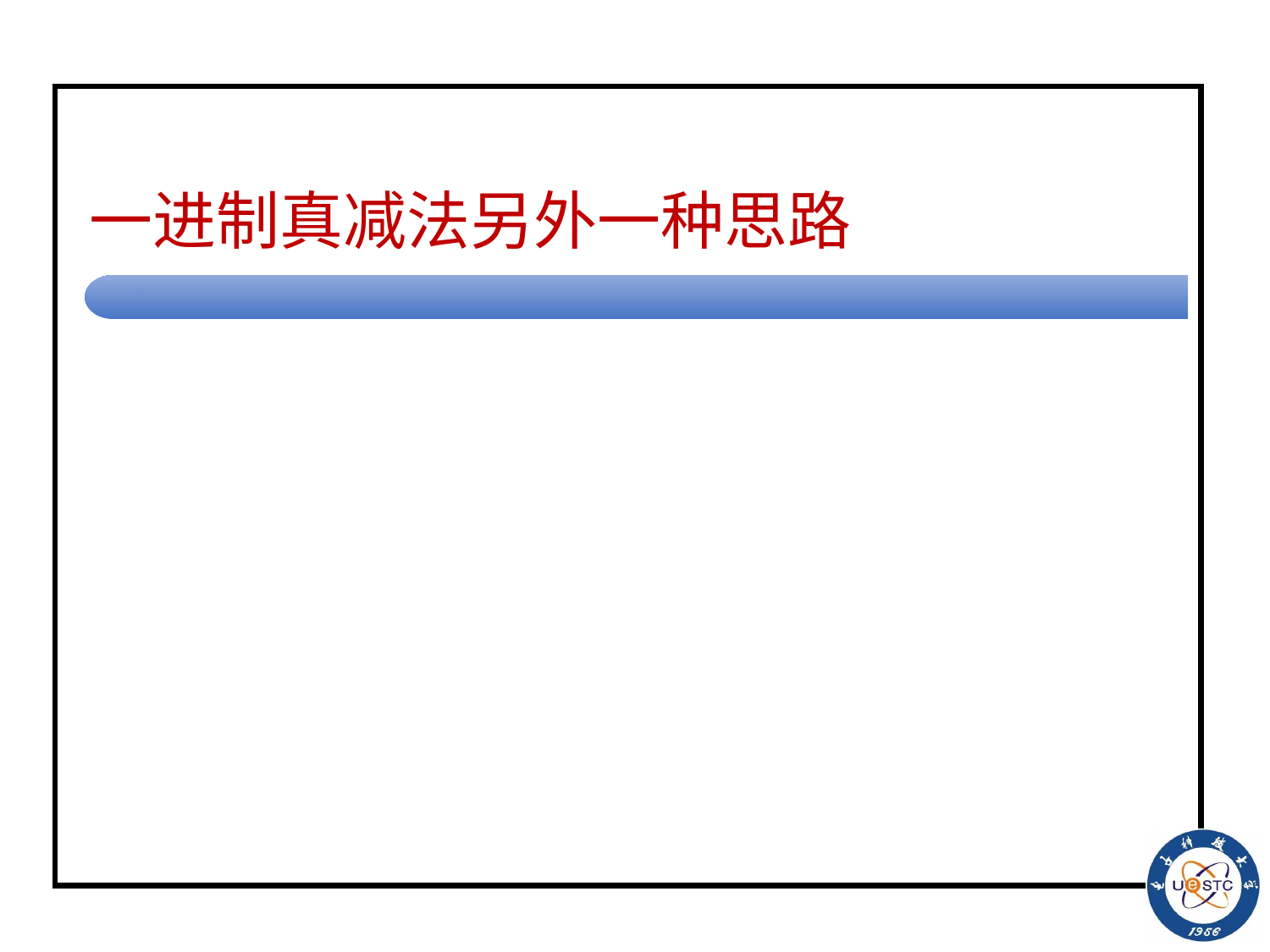

# 一进制真减法另外一种思路
(6)符合退出条件②,  即1的右边找不到0,  用状态q5向左扫描将所有X改写为B,  将1替换为0,  并进入终态。
<q2,  B,  q5,  B,  L>
<q5,  X,  q5,  B,  L>
<q5,  1,  accept,  0,  N> // 补写1个0,  结束